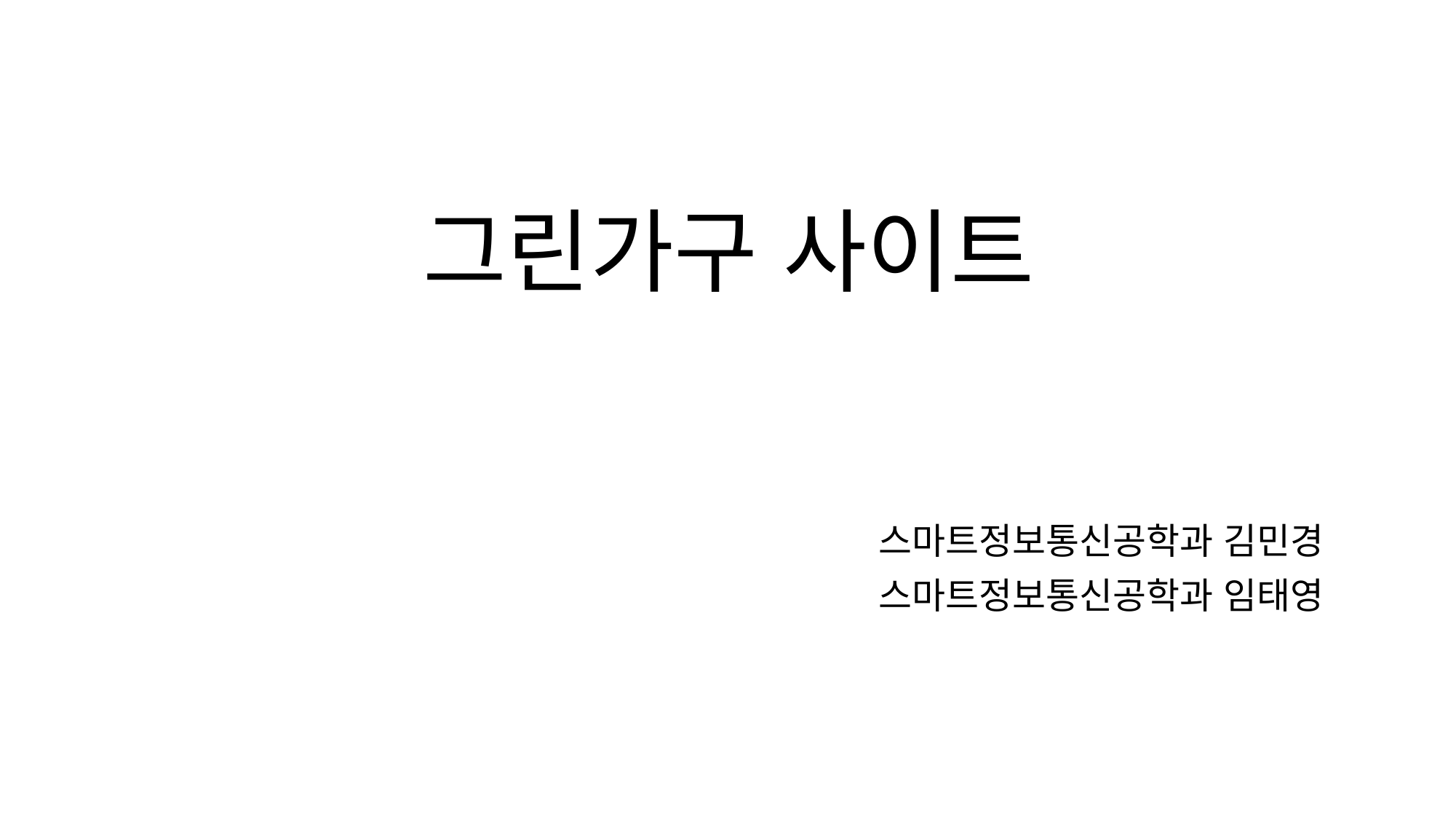

# 그린가구 사이트
스마트정보통신공학과 김민경
스마트정보통신공학과 임태영